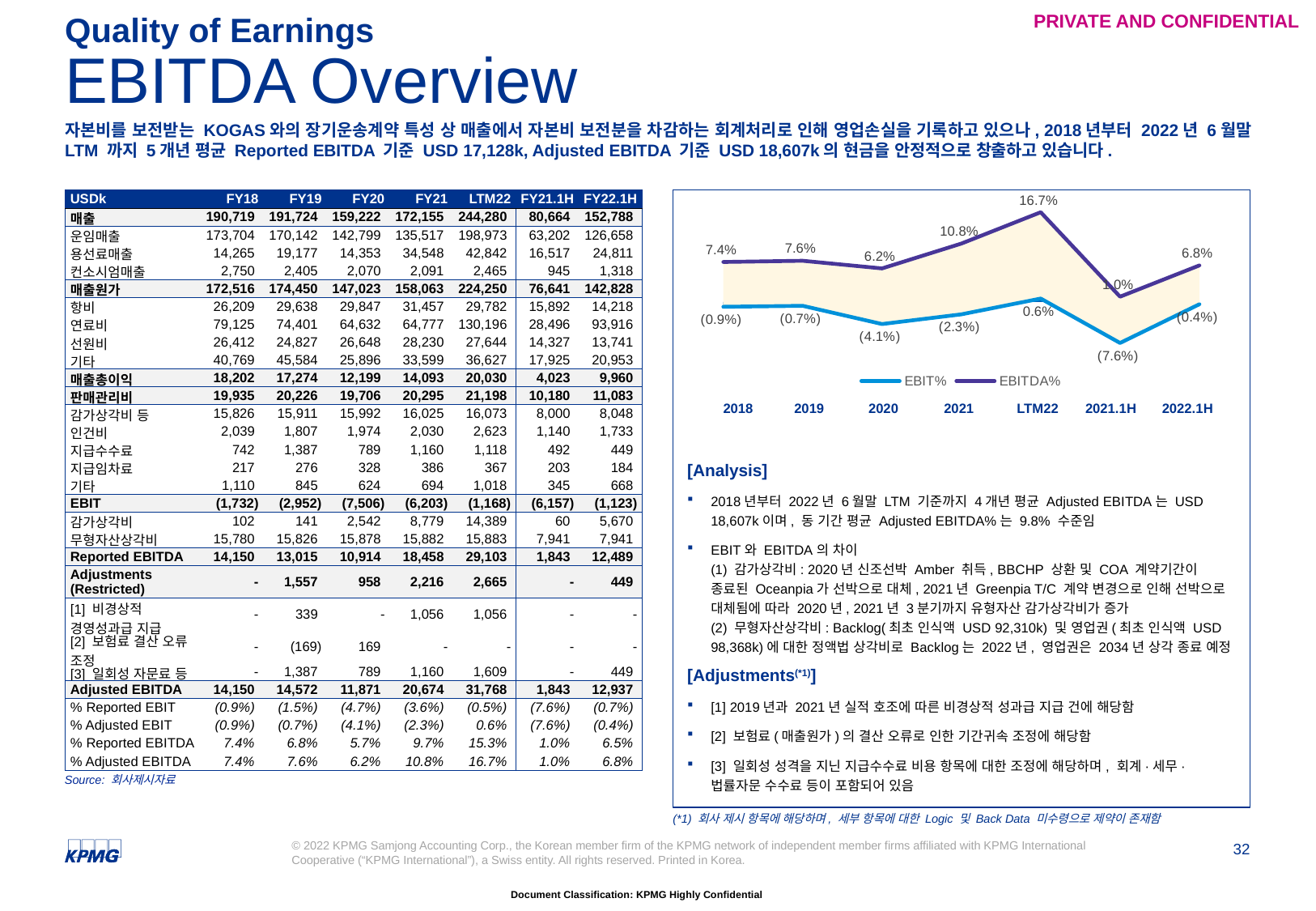

Quality of Earnings
# EBITDA Overview
자본비를 보전받는 KOGAS와의 장기운송계약 특성 상 매출에서 자본비 보전분을 차감하는 회계처리로 인해 영업손실을 기록하고 있으나, 2018년부터 2022년 6월말 LTM 까지 5개년 평균 Reported EBITDA 기준 USD 17,128k, Adjusted EBITDA 기준 USD 18,607k의 현금을 안정적으로 창출하고 있습니다.
| USDk | FY18 | FY19 | FY20 | FY21 | LTM22 | FY21.1H | FY22.1H |
| --- | --- | --- | --- | --- | --- | --- | --- |
| 매출 | 190,719 | 191,724 | 159,222 | 172,155 | 244,280 | 80,664 | 152,788 |
| 운임매출 | 173,704 | 170,142 | 142,799 | 135,517 | 198,973 | 63,202 | 126,658 |
| 용선료매출 | 14,265 | 19,177 | 14,353 | 34,548 | 42,842 | 16,517 | 24,811 |
| 컨소시엄매출 | 2,750 | 2,405 | 2,070 | 2,091 | 2,465 | 945 | 1,318 |
| 매출원가 | 172,516 | 174,450 | 147,023 | 158,063 | 224,250 | 76,641 | 142,828 |
| 항비 | 26,209 | 29,638 | 29,847 | 31,457 | 29,782 | 15,892 | 14,218 |
| 연료비 | 79,125 | 74,401 | 64,632 | 64,777 | 130,196 | 28,496 | 93,916 |
| 선원비 | 26,412 | 24,827 | 26,648 | 28,230 | 27,644 | 14,327 | 13,741 |
| 기타 | 40,769 | 45,584 | 25,896 | 33,599 | 36,627 | 17,925 | 20,953 |
| 매출총이익 | 18,202 | 17,274 | 12,199 | 14,093 | 20,030 | 4,023 | 9,960 |
| 판매관리비 | 19,935 | 20,226 | 19,706 | 20,295 | 21,198 | 10,180 | 11,083 |
| 감가상각비 등 | 15,826 | 15,911 | 15,992 | 16,025 | 16,073 | 8,000 | 8,048 |
| 인건비 | 2,039 | 1,807 | 1,974 | 2,030 | 2,623 | 1,140 | 1,733 |
| 지급수수료 | 742 | 1,387 | 789 | 1,160 | 1,118 | 492 | 449 |
| 지급임차료 | 217 | 276 | 328 | 386 | 367 | 203 | 184 |
| 기타 | 1,110 | 845 | 624 | 694 | 1,018 | 345 | 668 |
| EBIT | (1,732) | (2,952) | (7,506) | (6,203) | (1,168) | (6,157) | (1,123) |
| 감가상각비 | 102 | 141 | 2,542 | 8,779 | 14,389 | 60 | 5,670 |
| 무형자산상각비 | 15,780 | 15,826 | 15,878 | 15,882 | 15,883 | 7,941 | 7,941 |
| Reported EBITDA | 14,150 | 13,015 | 10,914 | 18,458 | 29,103 | 1,843 | 12,489 |
| Adjustments (Restricted) | - | 1,557 | 958 | 2,216 | 2,665 | - | 449 |
| [1] 비경상적 경영성과급 지급 | - | 339 | - | 1,056 | 1,056 | - | - |
| [2] 보험료 결산 오류 조정 | - | (169) | 169 | - | - | - | - |
| [3] 일회성 자문료 등 | - | 1,387 | 789 | 1,160 | 1,609 | - | 449 |
| Adjusted EBITDA | 14,150 | 14,572 | 11,871 | 20,674 | 31,768 | 1,843 | 12,937 |
| % Reported EBIT | (0.9%) | (1.5%) | (4.7%) | (3.6%) | (0.5%) | (7.6%) | (0.7%) |
| % Adjusted EBIT | (0.9%) | (0.7%) | (4.1%) | (2.3%) | 0.6% | (7.6%) | (0.4%) |
| % Reported EBITDA | 7.4% | 6.8% | 5.7% | 9.7% | 15.3% | 1.0% | 6.5% |
| % Adjusted EBITDA | 7.4% | 7.6% | 6.2% | 10.8% | 16.7% | 1.0% | 6.8% |
[Analysis]
2018년부터 2022년 6월말 LTM 기준까지 4개년 평균 Adjusted EBITDA는 USD 18,607k이며, 동 기간 평균 Adjusted EBITDA%는 9.8% 수준임
EBIT와 EBITDA의 차이
(1) 감가상각비: 2020년 신조선박 Amber 취득, BBCHP 상환 및 COA 계약기간이 종료된 Oceanpia가 선박으로 대체, 2021년 Greenpia T/C 계약 변경으로 인해 선박으로 대체됨에 따라 2020년, 2021년 3분기까지 유형자산 감가상각비가 증가
(2) 무형자산상각비: Backlog(최초 인식액 USD 92,310k) 및 영업권(최초 인식액 USD 98,368k)에 대한 정액법 상각비로 Backlog는 2022년, 영업권은 2034년 상각 종료 예정
[Adjustments(*1)]
[1] 2019년과 2021년 실적 호조에 따른 비경상적 성과급 지급 건에 해당함
[2] 보험료(매출원가)의 결산 오류로 인한 기간귀속 조정에 해당함
[3] 일회성 성격을 지닌 지급수수료 비용 항목에 대한 조정에 해당하며, 회계·세무·법률자문 수수료 등이 포함되어 있음

### Chart

| Category | Hide | Spread | EBIT% | EBITDA% |
|---|---|---|---|---|
| 2018 | -0.009082458923272094 | 0.0832776678491096 | -0.009082458923272094 | 0.0741952089258375 |
| 2019 | -0.007285717439590551 | 0.08368346362649519 | -0.007285717439590551 | 0.07639774618690463 |
| 2020 | -0.04112955359279368 | 0.10337445171928247 | -0.04112955359279368 | 0.0622448981264888 |
| 2021 | -0.023155300917926076 | 0.13155785374745382 | -0.023155300917926076 | 0.10840255282952774 |
| LTM22 | 0.006127981031694766 | 0.1604446916156992 | 0.006127981031694766 | 0.16657267264739395 |
| 2021.1H | -0.07632884472972458 | 0.08599395168298181 | -0.07632884472972458 | 0.009665106953257233 |
| 2022.1H | -0.0044094422409959675 | 0.07224466901211943 | -0.0044094422409959675 | 0.06783522677112346 |
2018
2019
2020
2021
2021.1H
2022.1H
LTM22
Source: 회사제시자료
(*1) 회사 제시 항목에 해당하며, 세부 항목에 대한 Logic 및 Back Data 미수령으로 제약이 존재함